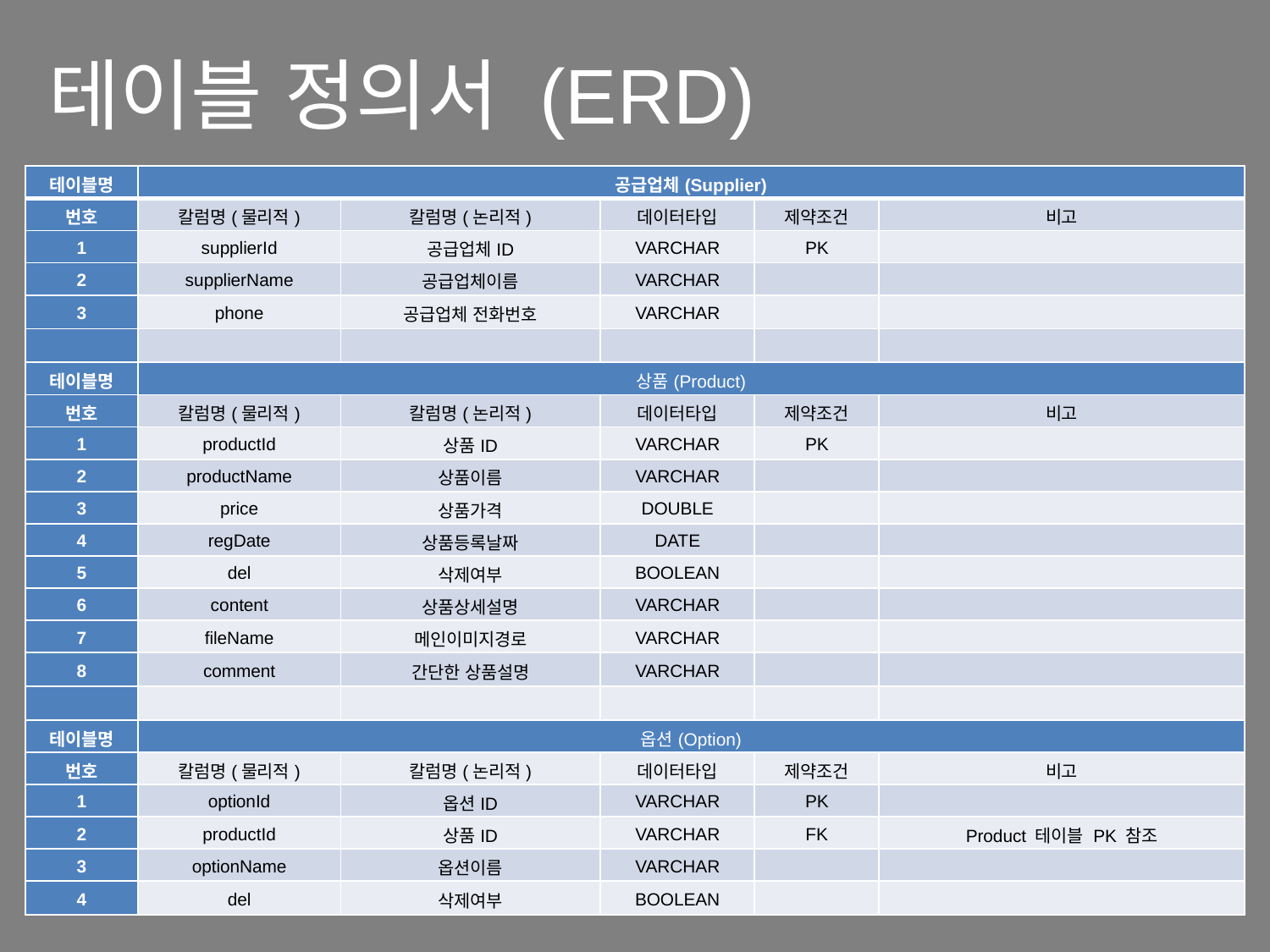

테이블 정의서 (ERD)
| 테이블명 | 공급업체(Supplier) |  |  |  |  |
| --- | --- | --- | --- | --- | --- |
| 번호 | 칼럼명(물리적) | 칼럼명(논리적) | 데이터타입 | 제약조건 | 비고 |
| 1 | supplierId | 공급업체ID | VARCHAR | PK |  |
| 2 | supplierName | 공급업체이름 | VARCHAR |  |  |
| 3 | phone | 공급업체 전화번호 | VARCHAR |  |  |
|  |  |  |  |  |  |
| 테이블명 | 상품(Product) |  |  |  |  |
| 번호 | 칼럼명(물리적) | 칼럼명(논리적) | 데이터타입 | 제약조건 | 비고 |
| 1 | productId | 상품ID | VARCHAR | PK |  |
| 2 | productName | 상품이름 | VARCHAR |  |  |
| 3 | price | 상품가격 | DOUBLE |  |  |
| 4 | regDate | 상품등록날짜 | DATE |  |  |
| 5 | del | 삭제여부 | BOOLEAN |  |  |
| 6 | content | 상품상세설명 | VARCHAR |  |  |
| 7 | fileName | 메인이미지경로 | VARCHAR |  |  |
| 8 | comment | 간단한 상품설명 | VARCHAR |  |  |
|  |  |  |  |  |  |
| 테이블명 | 옵션(Option) |  |  |  |  |
| 번호 | 칼럼명(물리적) | 칼럼명(논리적) | 데이터타입 | 제약조건 | 비고 |
| 1 | optionId | 옵션ID | VARCHAR | PK |  |
| 2 | productId | 상품ID | VARCHAR | FK | Product 테이블 PK 참조 |
| 3 | optionName | 옵션이름 | VARCHAR |  |  |
| 4 | del | 삭제여부 | BOOLEAN |  |  |
#